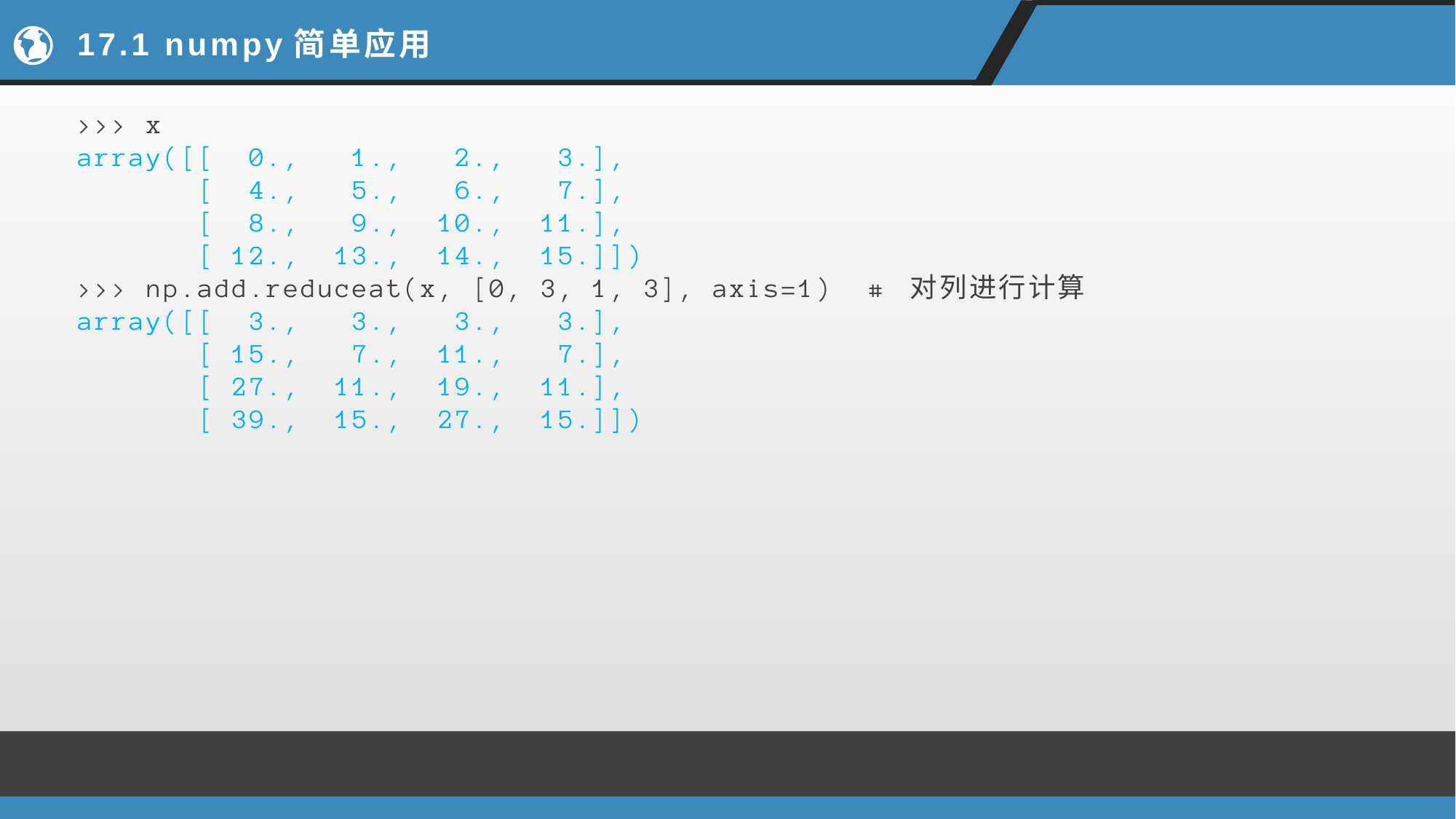

# 17.1 numpy简单应用

>>> x
array([[  0.,   1.,   2.,   3.],
       [  4.,   5.,   6.,   7.],
       [  8.,   9.,  10.,  11.],
       [ 12.,  13.,  14.,  15.]])
>>> np.add.reduceat(x, [0, 3, 1, 3], axis=1)  # 对列进行计算
array([[  3.,   3.,   3.,   3.],
       [ 15.,   7.,  11.,   7.],
       [ 27.,  11.,  19.,  11.],
       [ 39.,  15.,  27.,  15.]])